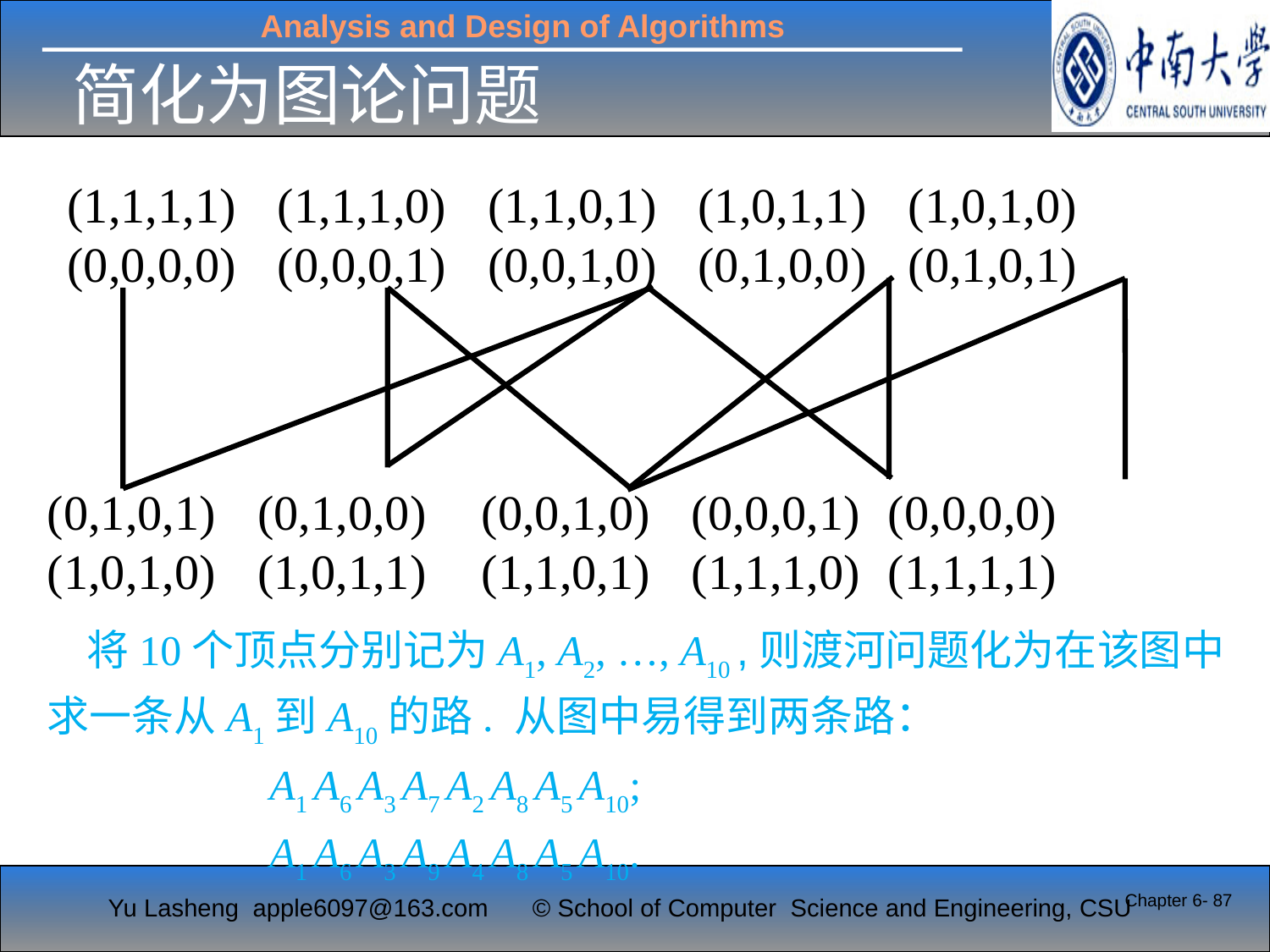

简化为图论问题
(1,1,1,1)   (1,1,1,0)   (1,1,0,1)   (1,0,1,1)   (1,0,1,0)
(0,0,0,0)   (0,0,0,1)   (0,0,1,0)   (0,1,0,0)   (0,1,0,1)

(0,1,0,1)   (0,1,0,0)    (0,0,1,0)   (0,0,0,1)  (0,0,0,0)
(1,0,1,0)   (1,0,1,1)    (1,1,0,1)   (1,1,1,0)  (1,1,1,1)
  将10个顶点分别记为A1, A2, …, A10 ,则渡河问题化为在该图中求一条从A1到A10的路. 从图中易得到两条路：
                     A1 A6 A3 A7 A2 A8 A5 A10;
                     A1 A6 A3 A9 A4 A8 A5 A10.
Chapter 6- 87